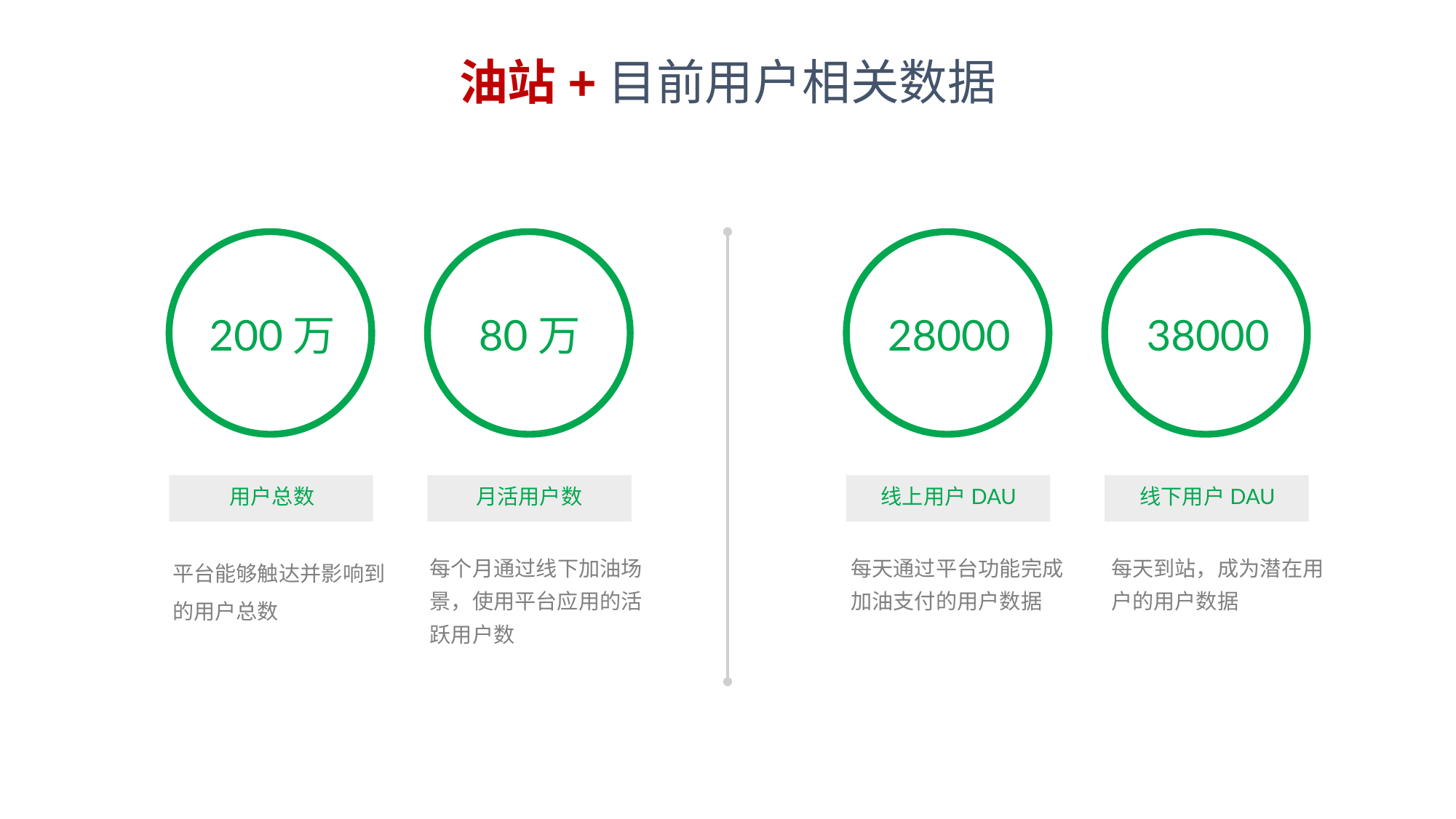

油站+目前用户相关数据

200万
80万
28000
38000

用户总数
月活用户数
线上用户DAU
线下用户DAU
平台能够触达并影响到的用户总数
每个月通过线下加油场景，使用平台应用的活跃用户数
每天通过平台功能完成加油支付的用户数据
每天到站，成为潜在用户的用户数据